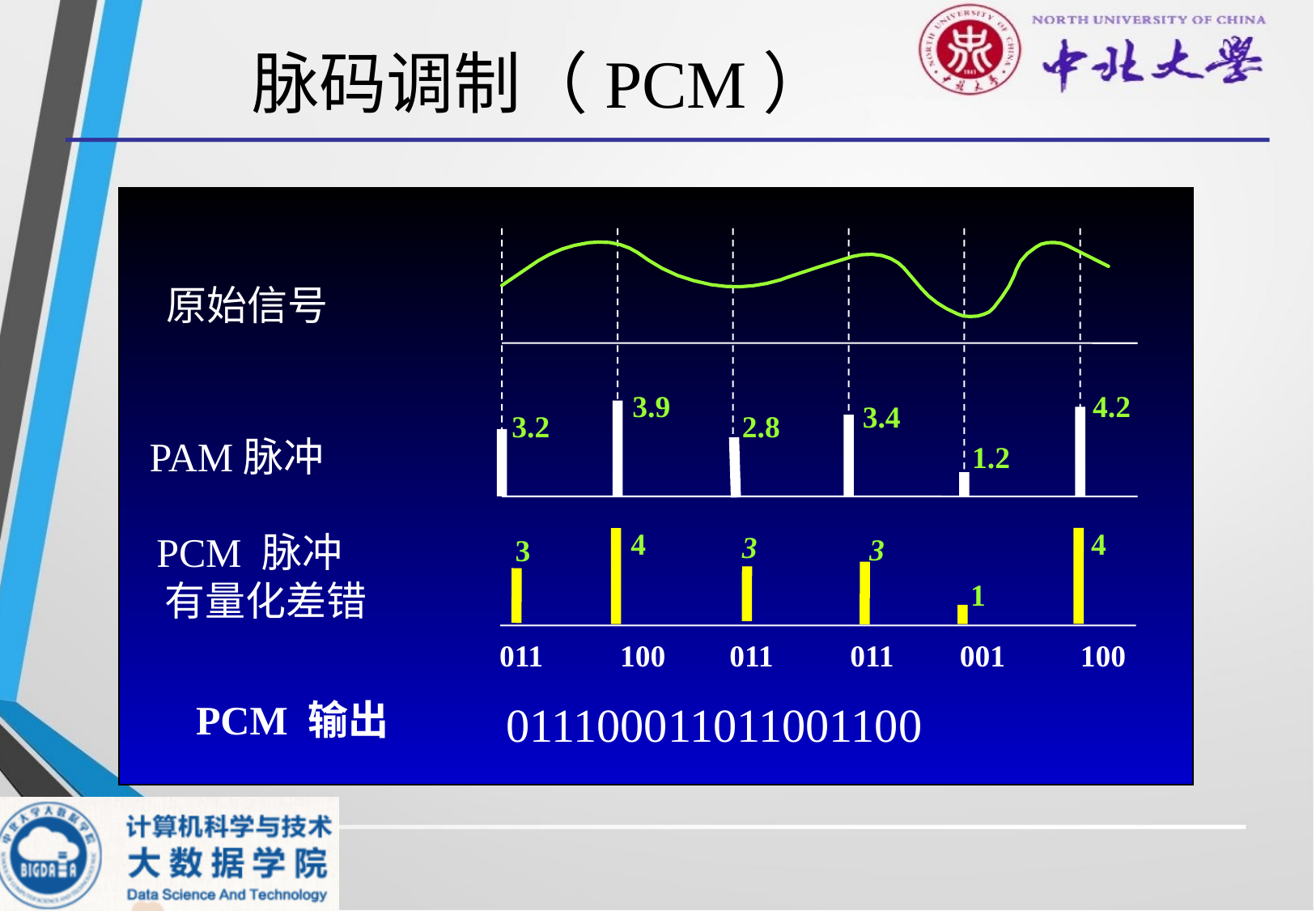

# 脉码调制（PCM）

 原始信号

3.9
4.2
3.4

3.2
2.8

 PAM脉冲

1.2

4
4
 PCM 脉冲
 有量化差错
3
3
3

1

011
100
011
011
001
100
 PCM 输出
011100011011001100
30